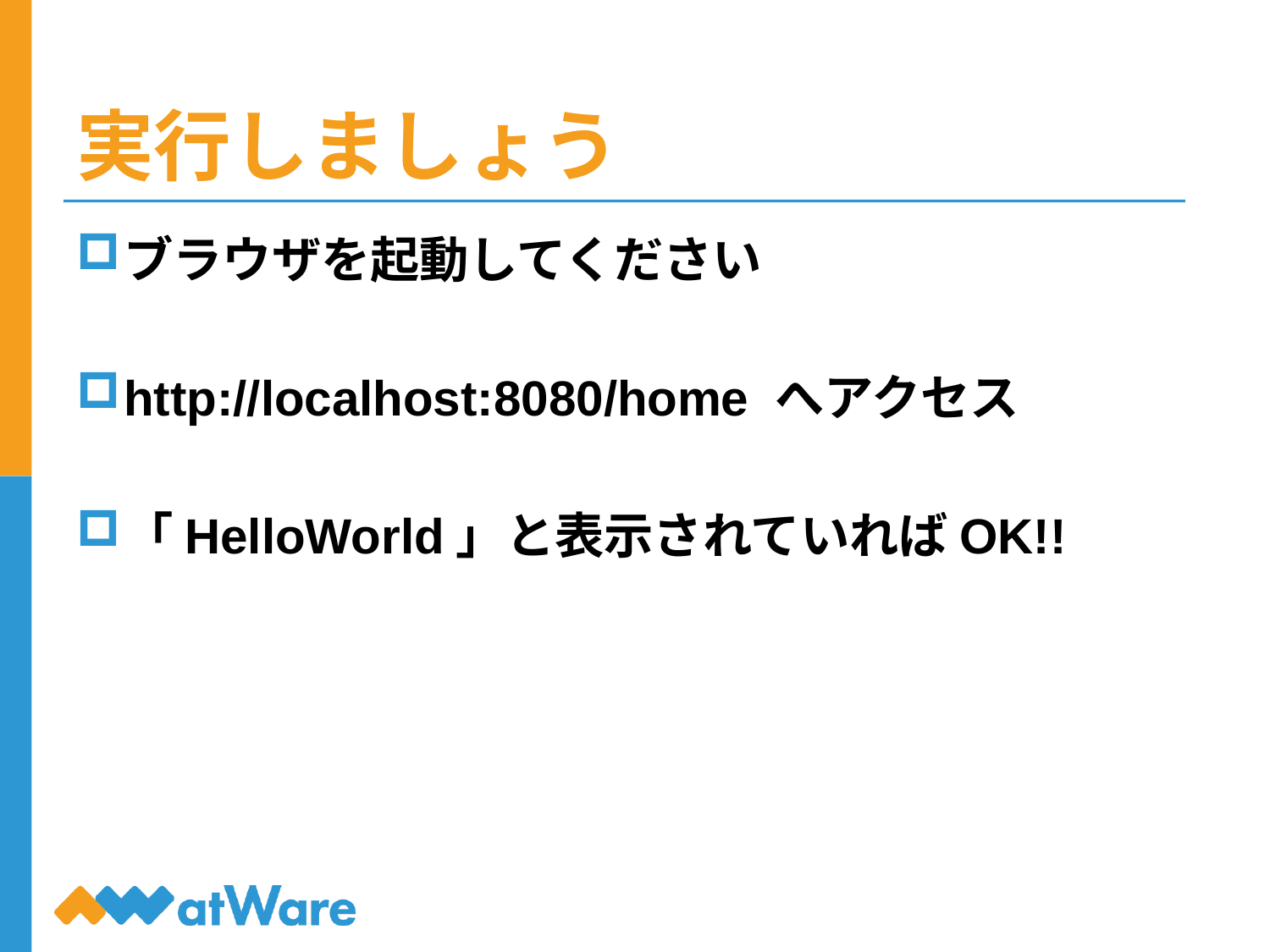

# 実行しましょう
ブラウザを起動してください

http://localhost:8080/home へアクセス

「HelloWorld」と表示されていればOK!!